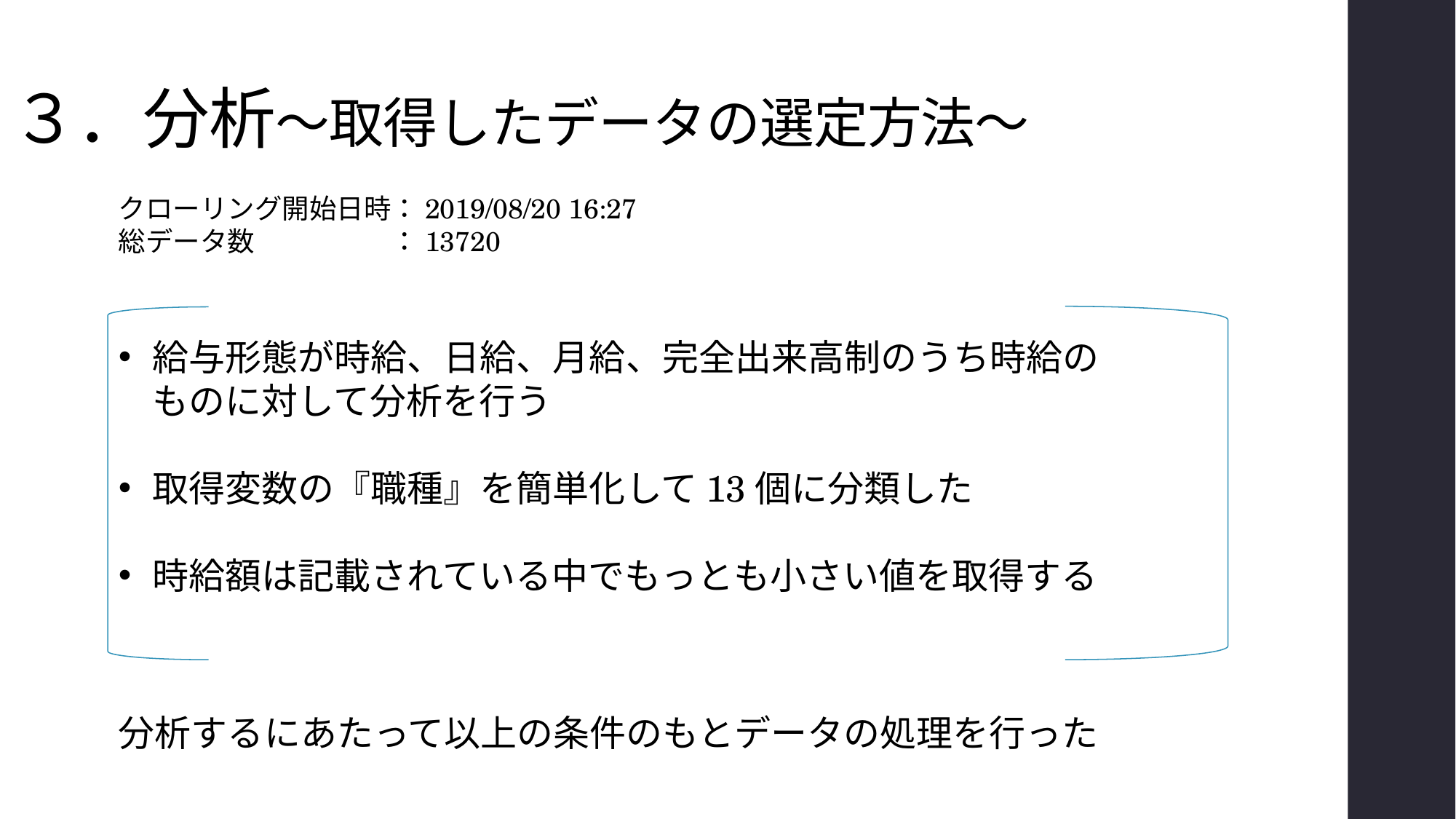

# ３．分析～取得したデータの選定方法～
クローリング開始日時：2019/08/20 16:27
総データ数　　　　　：13720

給与形態が時給、日給、月給、完全出来高制のうち時給のものに対して分析を行う

取得変数の『職種』を簡単化して13個に分類した

時給額は記載されている中でもっとも小さい値を取得する

分析するにあたって以上の条件のもとデータの処理を行った